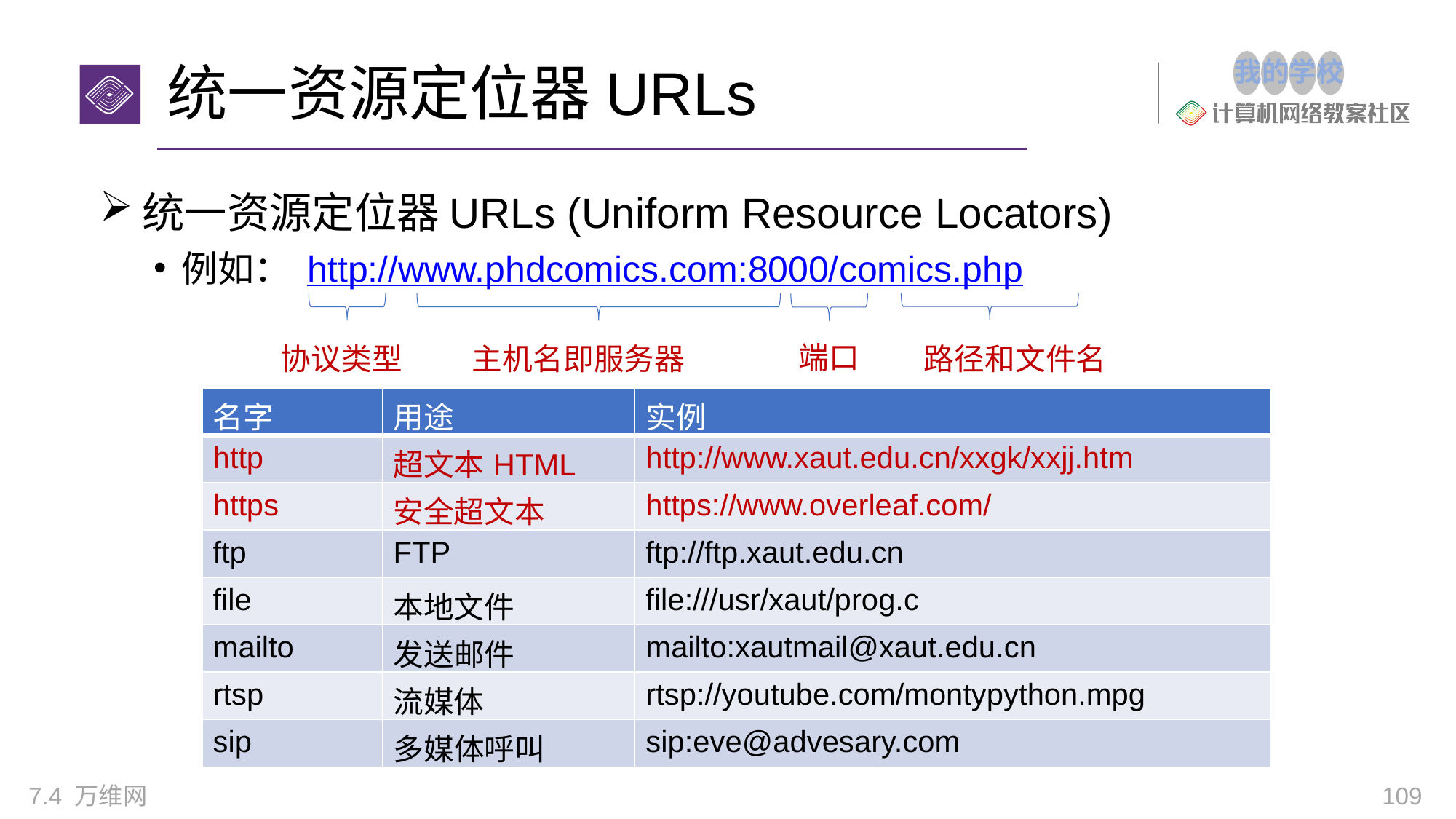

# 统一资源定位器URLs

统一资源定位器URLs (Uniform Resource Locators)
例如： http://www.phdcomics.com:8000/comics.php

端口
协议类型
主机名即服务器
路径和文件名
| 名字 | 用途 | 实例 |
| --- | --- | --- |
| http | 超文本HTML | http://www.xaut.edu.cn/xxgk/xxjj.htm |
| https | 安全超文本 | https://www.overleaf.com/ |
| ftp | FTP | ftp://ftp.xaut.edu.cn |
| file | 本地文件 | file:///usr/xaut/prog.c |
| mailto | 发送邮件 | mailto:xautmail@xaut.edu.cn |
| rtsp | 流媒体 | rtsp://youtube.com/montypython.mpg |
| sip | 多媒体呼叫 | sip:eve@advesary.com |
7.4 万维网
109